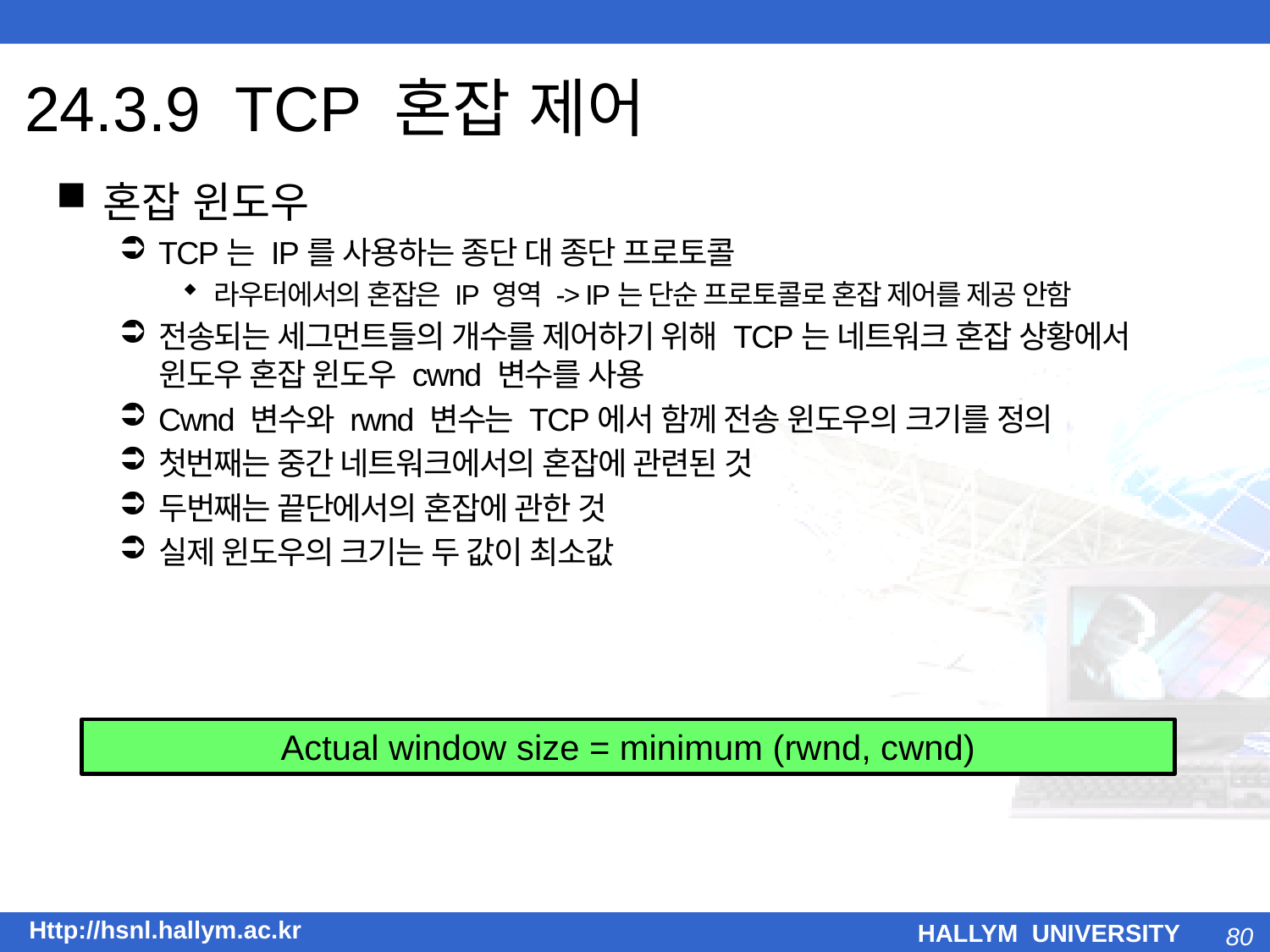

# 24.3.9  TCP 혼잡 제어
혼잡 윈도우
TCP는 IP를 사용하는 종단 대 종단 프로토콜
라우터에서의 혼잡은 IP 영역 -> IP는 단순 프로토콜로 혼잡 제어를 제공 안함
전송되는 세그먼트들의 개수를 제어하기 위해 TCP는 네트워크 혼잡 상황에서 윈도우 혼잡 윈도우 cwnd 변수를 사용
Cwnd 변수와 rwnd 변수는 TCP에서 함께 전송 윈도우의 크기를 정의
첫번째는 중간 네트워크에서의 혼잡에 관련된 것
두번째는 끝단에서의 혼잡에 관한 것
실제 윈도우의 크기는 두 값이 최소값
Actual window size = minimum (rwnd, cwnd)
80